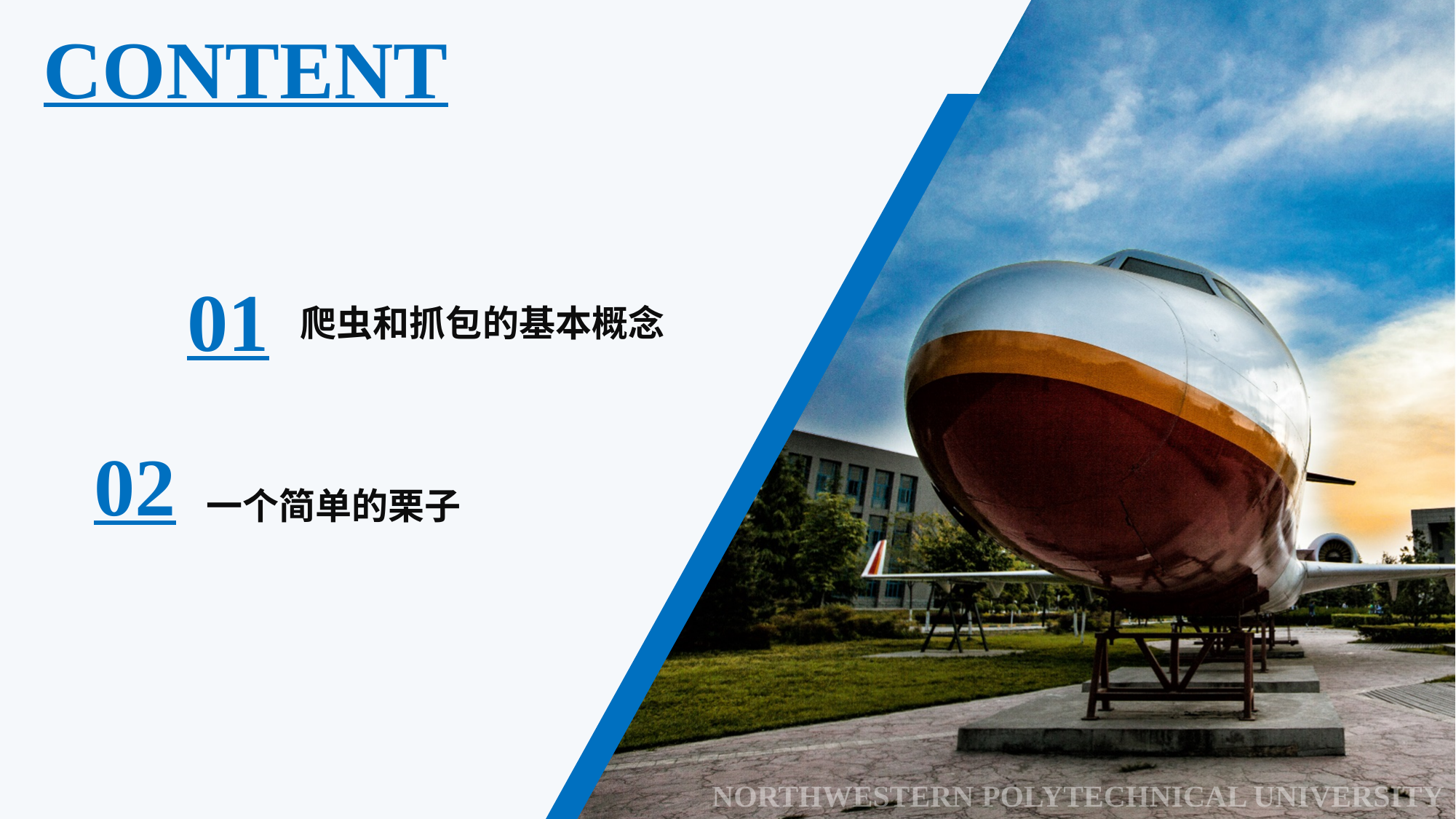

CONTENT

01
爬虫和抓包的基本概念
02

一个简单的栗子
NORTHWESTERN POLYTECHNICAL UNIVERSITY